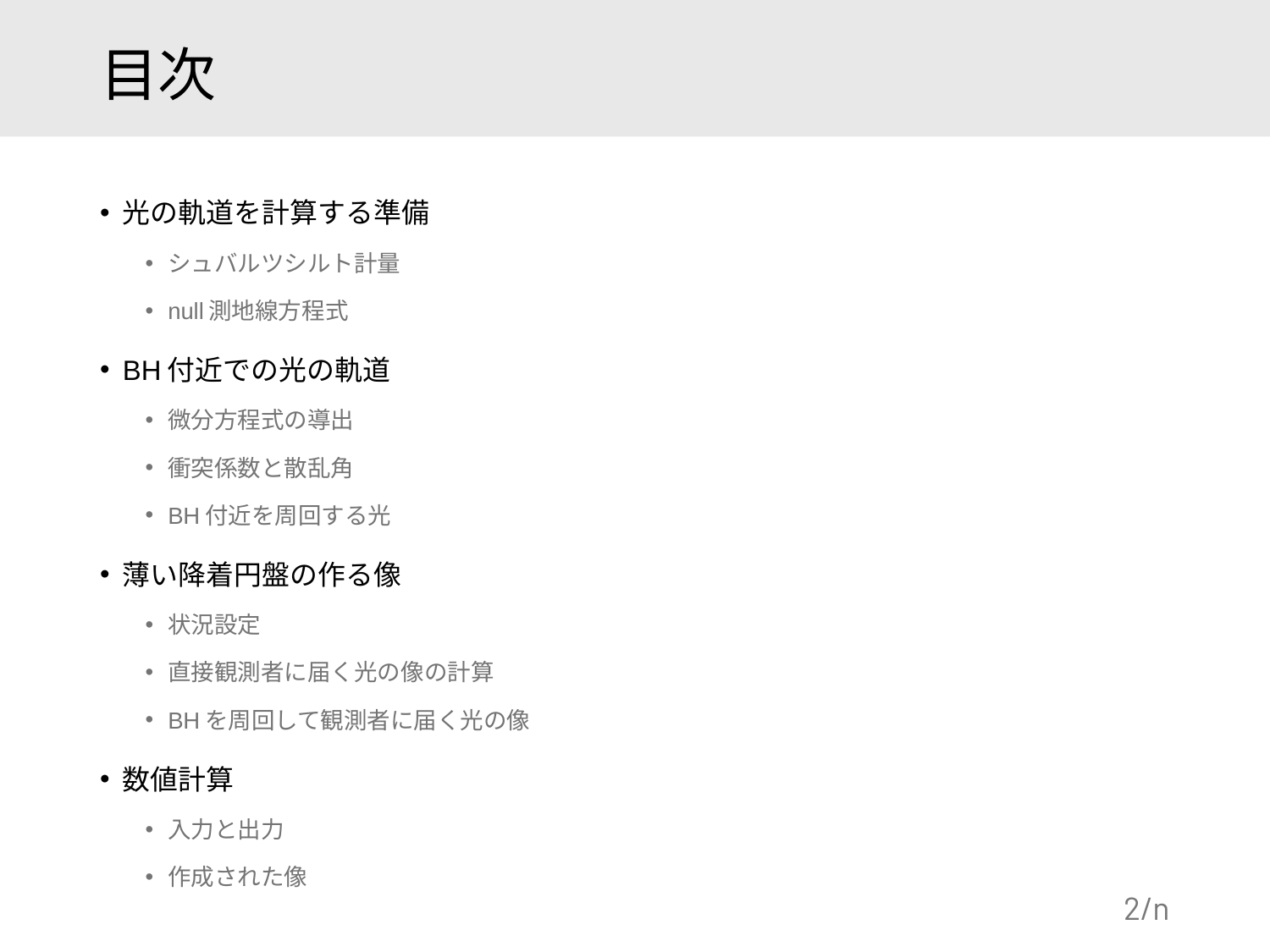

# 目次
光の軌道を計算する準備
シュバルツシルト計量
null測地線方程式
BH付近での光の軌道
微分方程式の導出
衝突係数と散乱角
BH付近を周回する光
薄い降着円盤の作る像
状況設定
直接観測者に届く光の像の計算
BHを周回して観測者に届く光の像
数値計算
入力と出力
作成された像
2/n